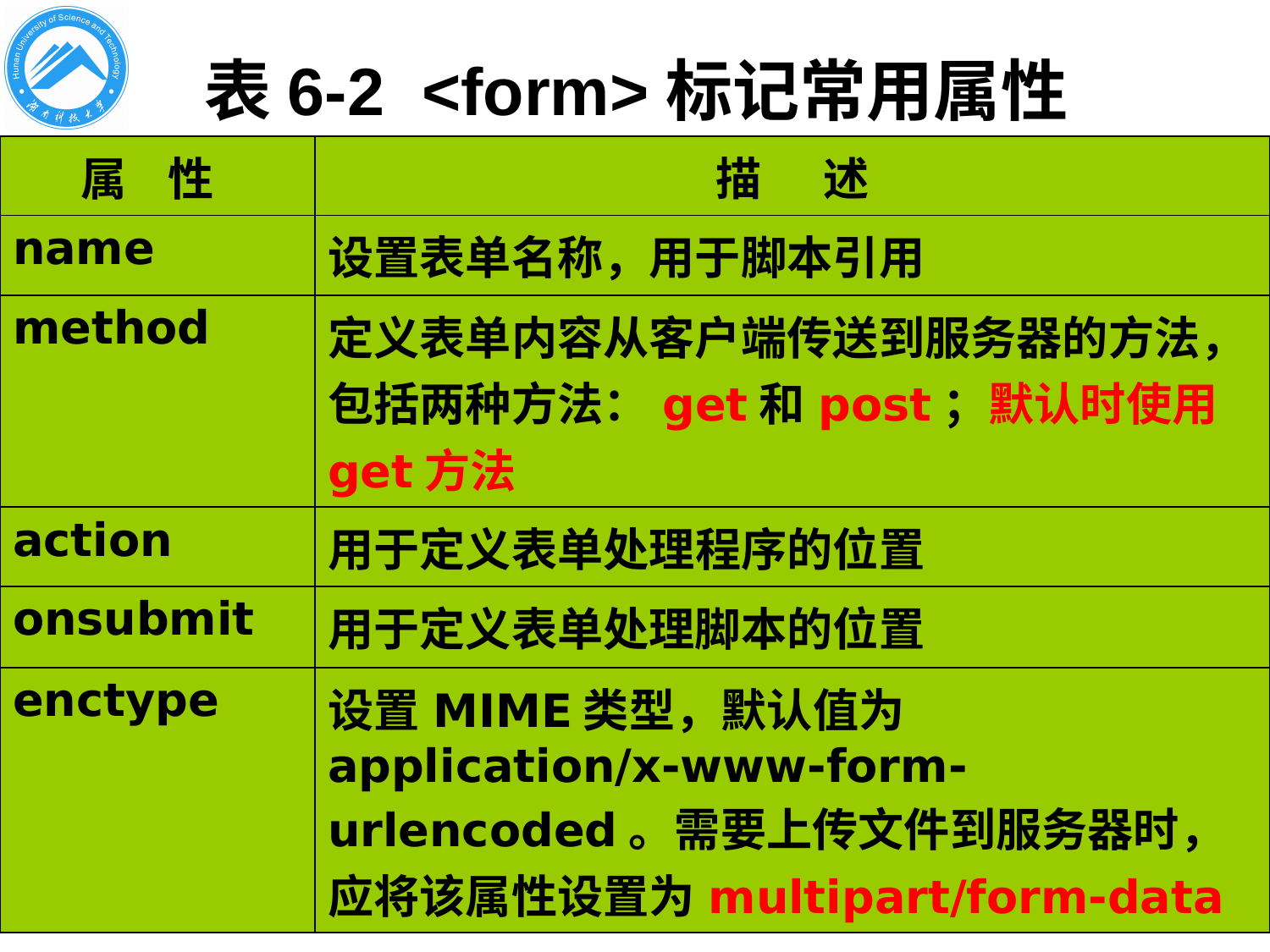

表6-2  <form>标记常用属性

| 属 性 | 描 述 |
| --- | --- |
| name | 设置表单名称，用于脚本引用 |
| method | 定义表单内容从客户端传送到服务器的方法，包括两种方法：get和post；默认时使用get方法 |
| action | 用于定义表单处理程序的位置 |
| onsubmit | 用于定义表单处理脚本的位置 |
| enctype | 设置MIME类型，默认值为 application/x-www-form-urlencoded。需要上传文件到服务器时，应将该属性设置为multipart/form-data |